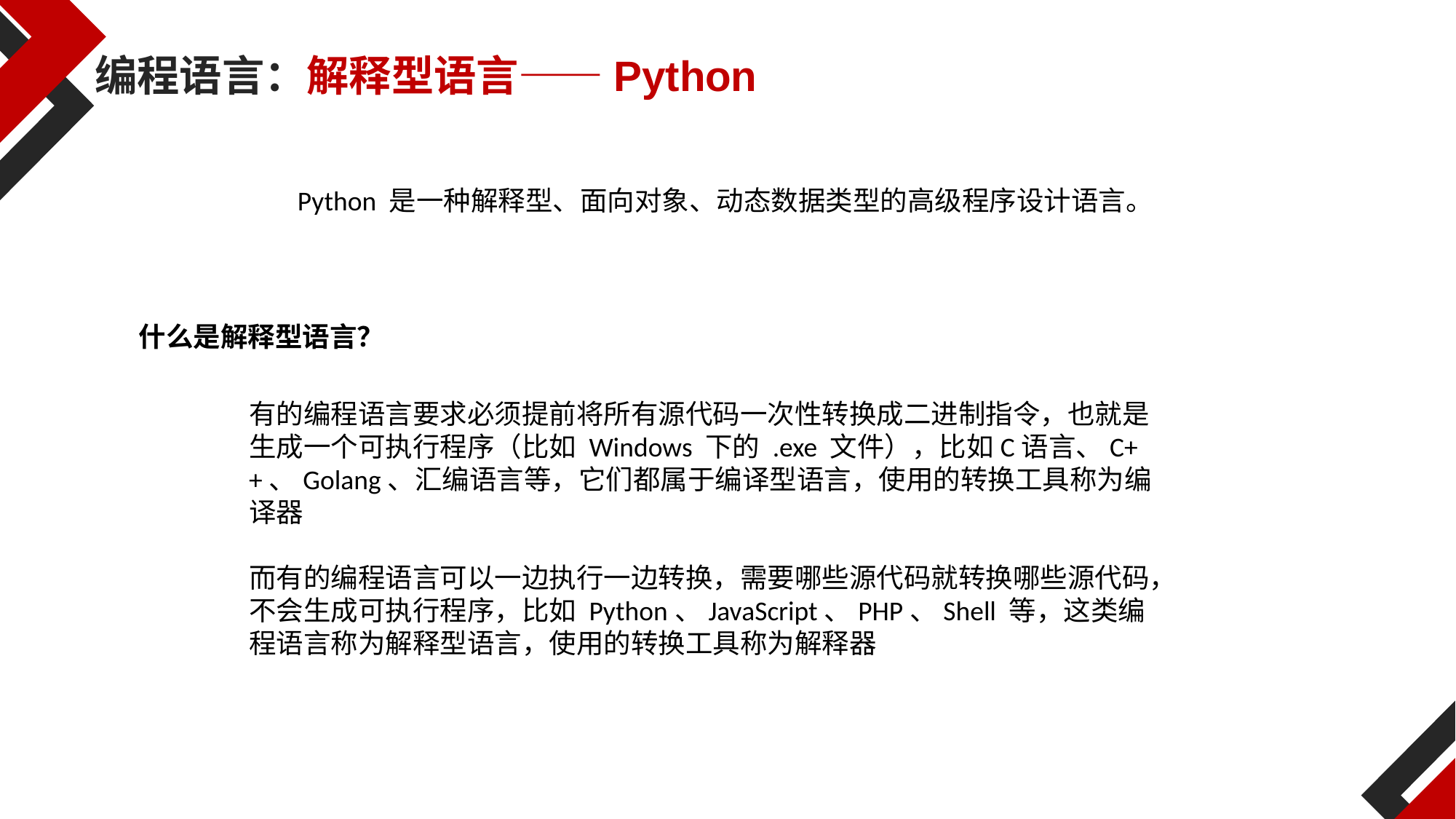

编程语言：解释型语言——Python

Python 是一种解释型、面向对象、动态数据类型的高级程序设计语言。

什么是解释型语言？

有的编程语言要求必须提前将所有源代码一次性转换成二进制指令，也就是生成一个可执行程序（比如 Windows 下的 .exe 文件），比如C语言、C++、Golang、汇编语言等，它们都属于编译型语言，使用的转换工具称为编译器

而有的编程语言可以一边执行一边转换，需要哪些源代码就转换哪些源代码，不会生成可执行程序，比如 Python、JavaScript、PHP、Shell 等，这类编程语言称为解释型语言，使用的转换工具称为解释器